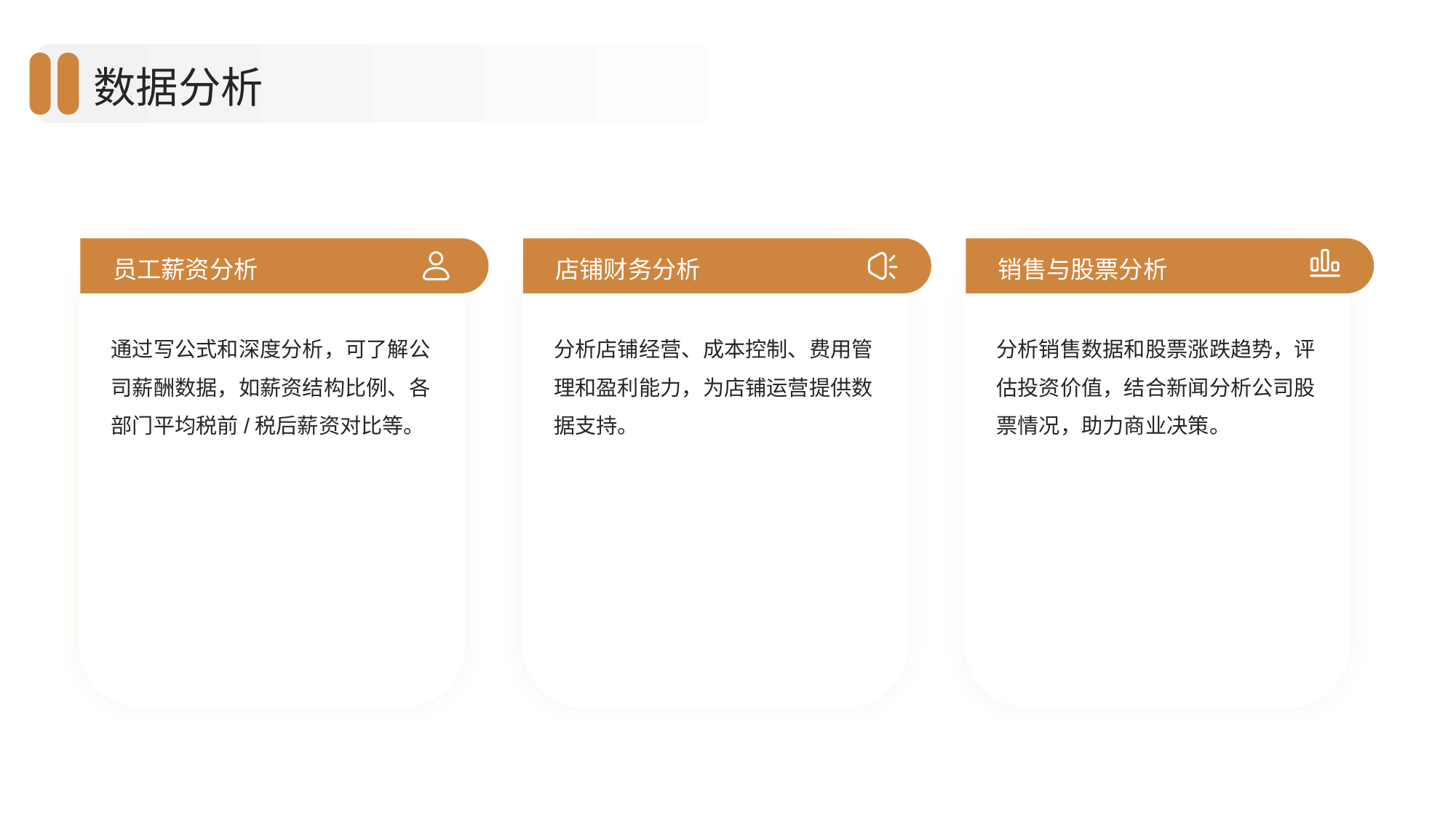

数据分析

员工薪资分析
店铺财务分析
销售与股票分析

分析销售数据和股票涨跌趋势，评估投资价值，结合新闻分析公司股票情况，助力商业决策。
通过写公式和深度分析，可了解公司薪酬数据，如薪资结构比例、各部门平均税前/税后薪资对比等。
分析店铺经营、成本控制、费用管理和盈利能力，为店铺运营提供数据支持。